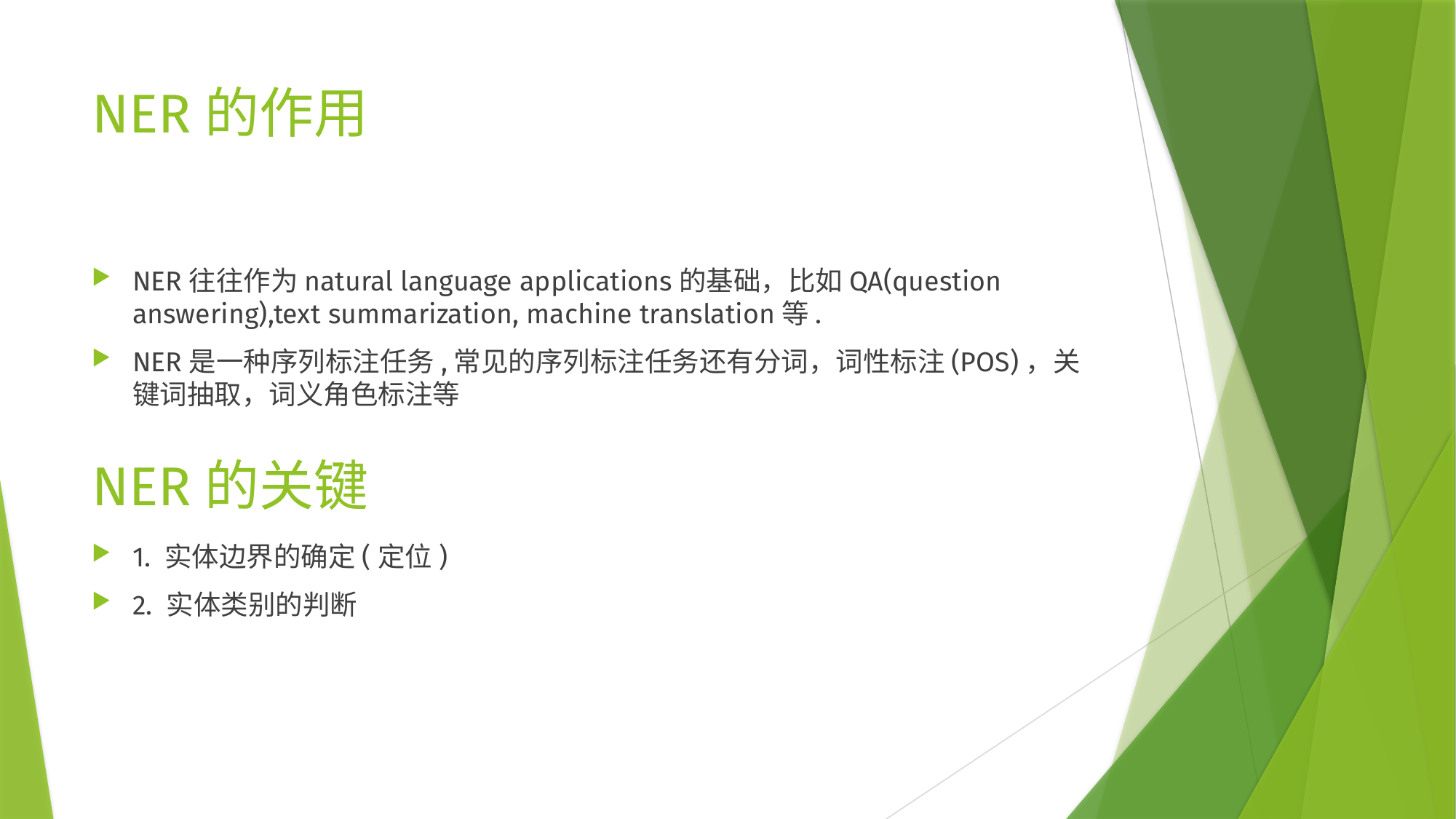

# NER的作用
NER往往作为natural language applications的基础，比如QA(question answering),text summarization, machine translation等.
NER是一种序列标注任务,常见的序列标注任务还有分词，词性标注(POS)，关键词抽取，词义角色标注等
NER的关键
1. 实体边界的确定(定位)
2. 实体类别的判断